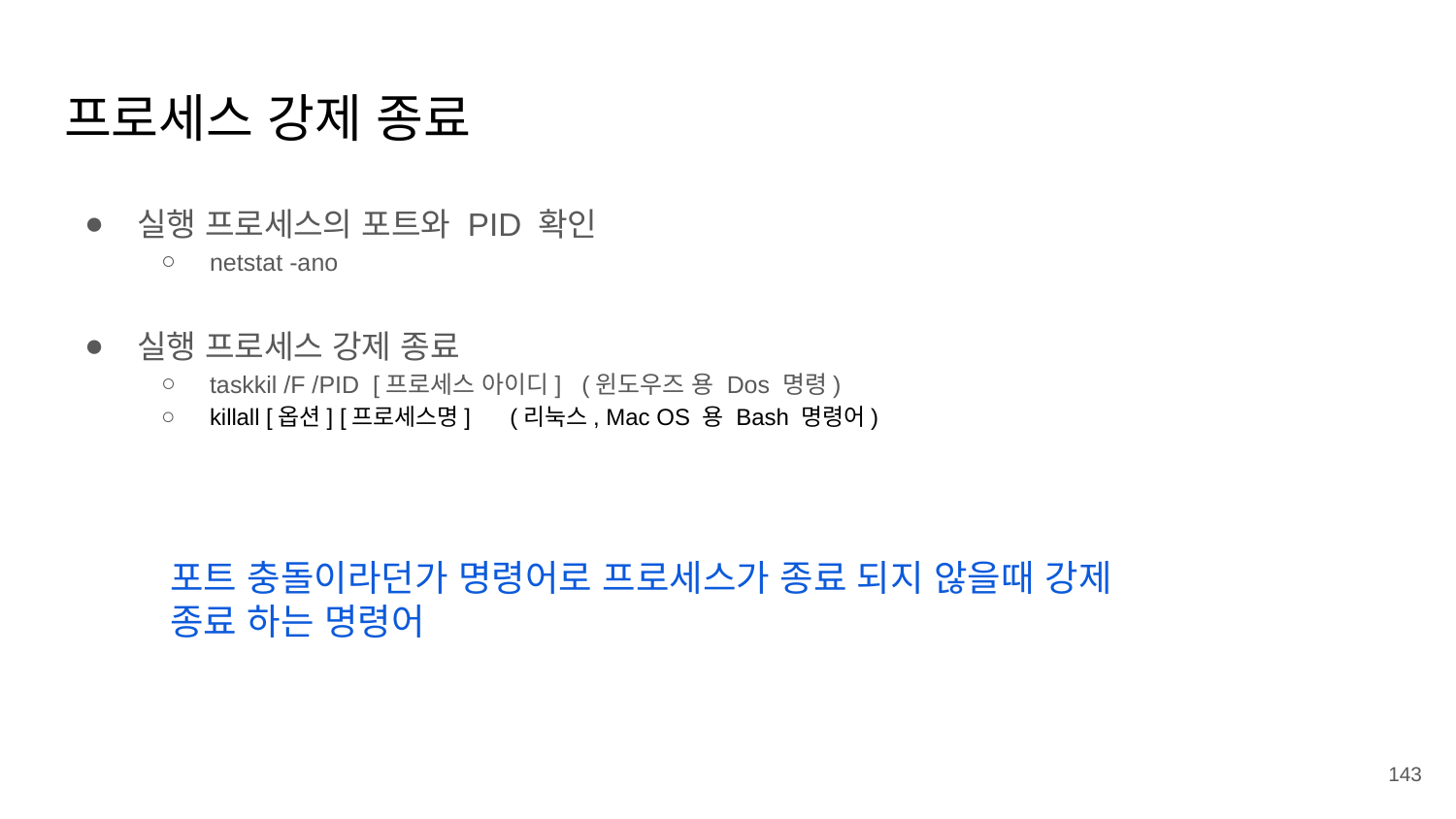

# 프로세스 강제 종료
실행 프로세스의 포트와 PID 확인
netstat -ano

실행 프로세스 강제 종료
taskkil /F /PID  [프로세스 아이디]   (윈도우즈 용 Dos 명령)
killall [옵션] [프로세스명]      (리눅스, Mac OS 용 Bash 명령어)
포트 충돌이라던가 명령어로 프로세스가 종료 되지 않을때 강제 종료 하는 명령어
143